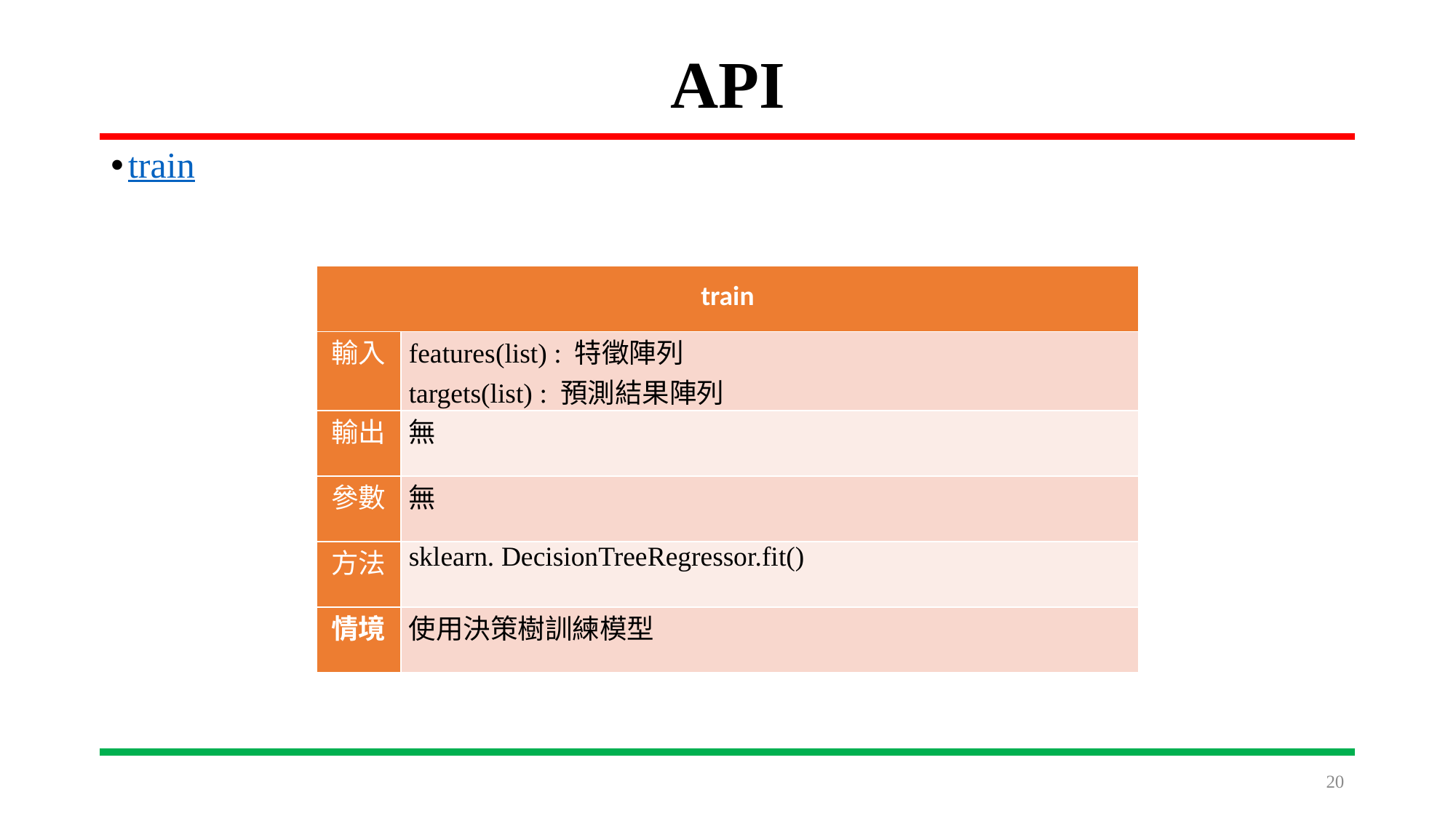

# API
train
| train |  |
| --- | --- |
| 輸入 | features(list) : 特徵陣列 targets(list) : 預測結果陣列 |
| 輸出 | 無 |
| 參數 | 無 |
| 方法 | sklearn. DecisionTreeRegressor.fit() |
| 情境 | 使用決策樹訓練模型 |
20